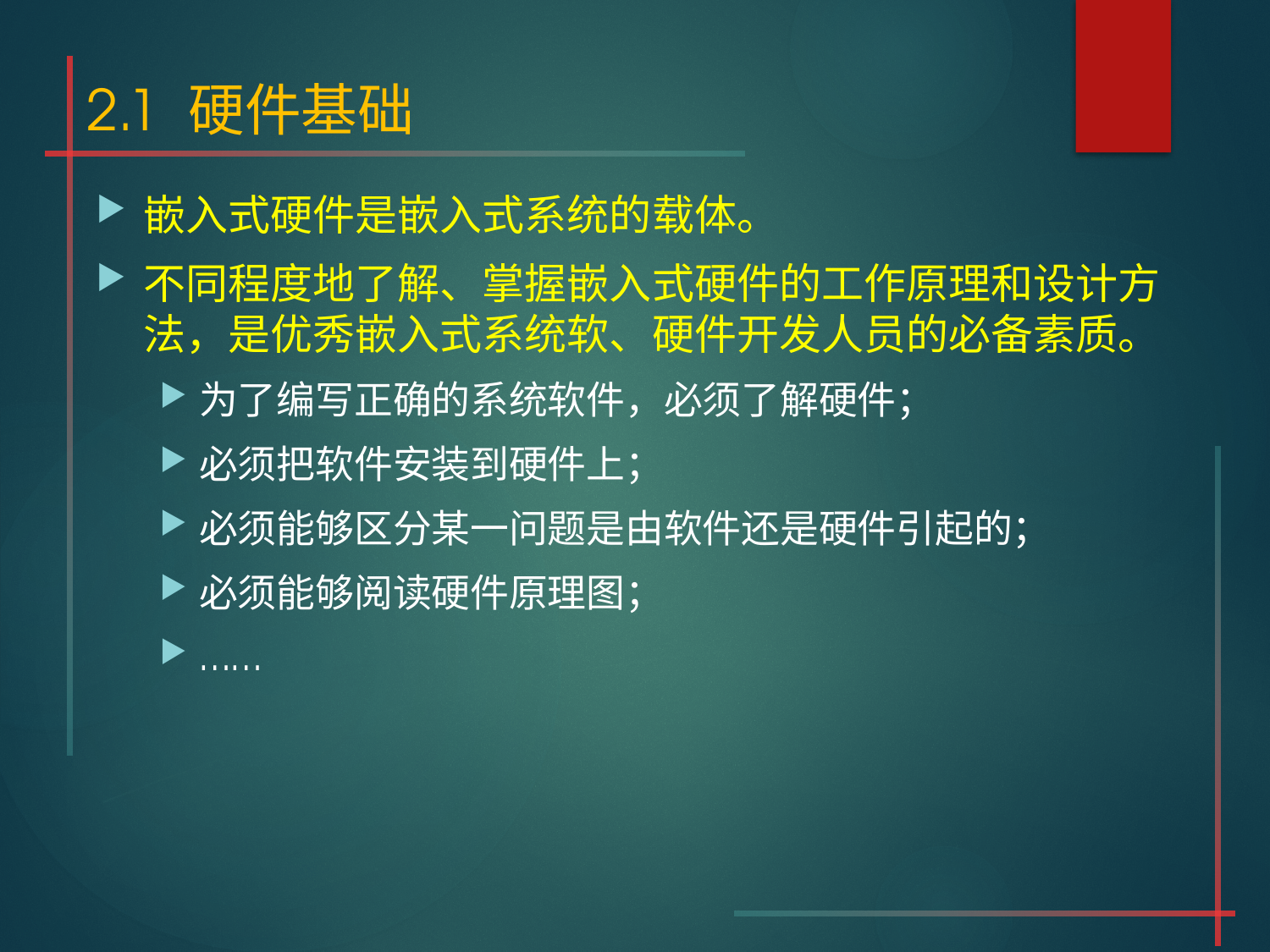

4
# 2.1 硬件基础
嵌入式硬件是嵌入式系统的载体。
不同程度地了解、掌握嵌入式硬件的工作原理和设计方法，是优秀嵌入式系统软、硬件开发人员的必备素质。
为了编写正确的系统软件，必须了解硬件；
必须把软件安装到硬件上；
必须能够区分某一问题是由软件还是硬件引起的；
必须能够阅读硬件原理图；
……